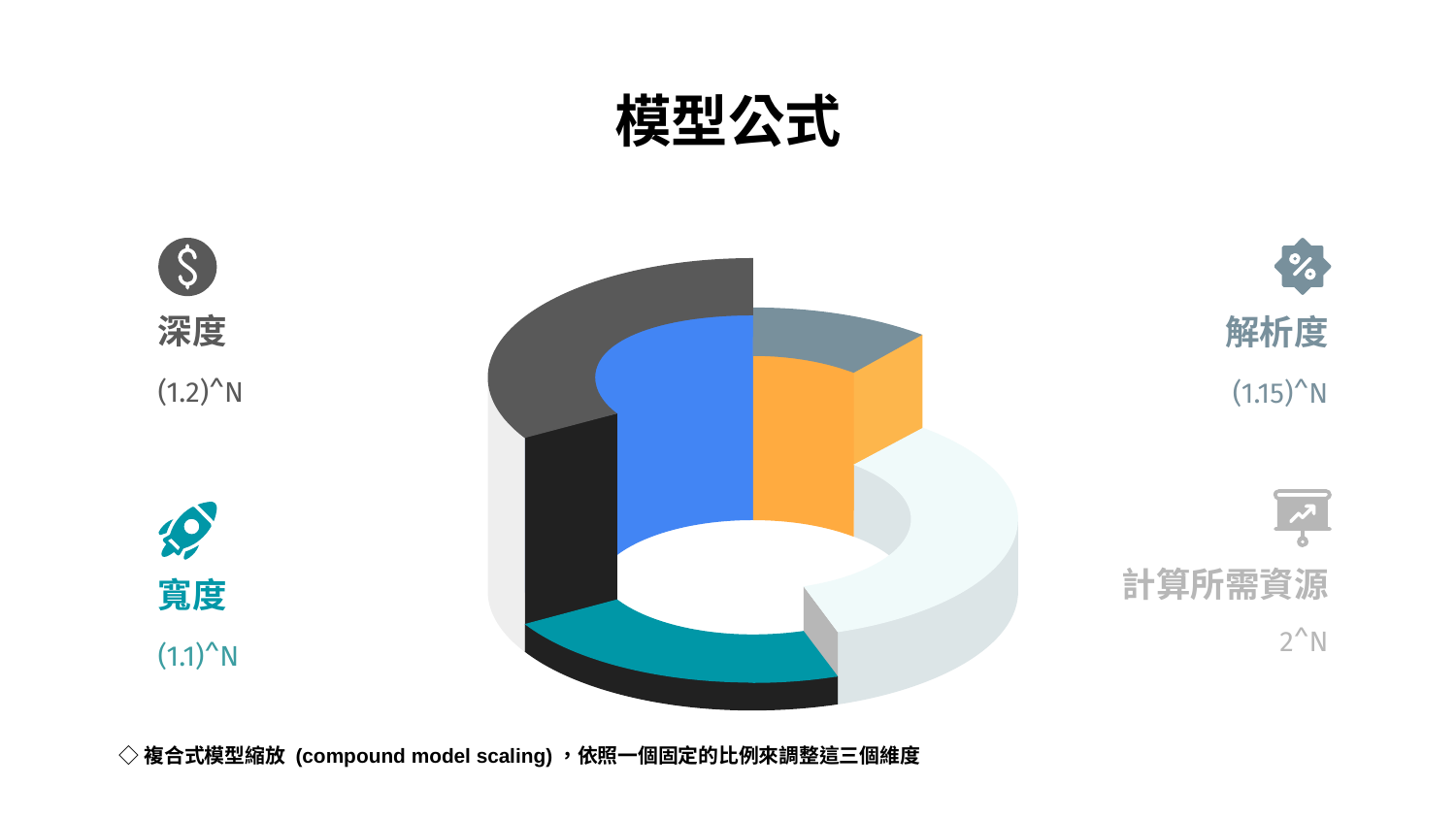

# 模型公式

深度
解析度
(1.2)^N
(1.15)^N

計算所需資源
寬度
2^N

(1.1)^N
◇複合式模型縮放 (compound model scaling)，依照一個固定的比例來調整這三個維度